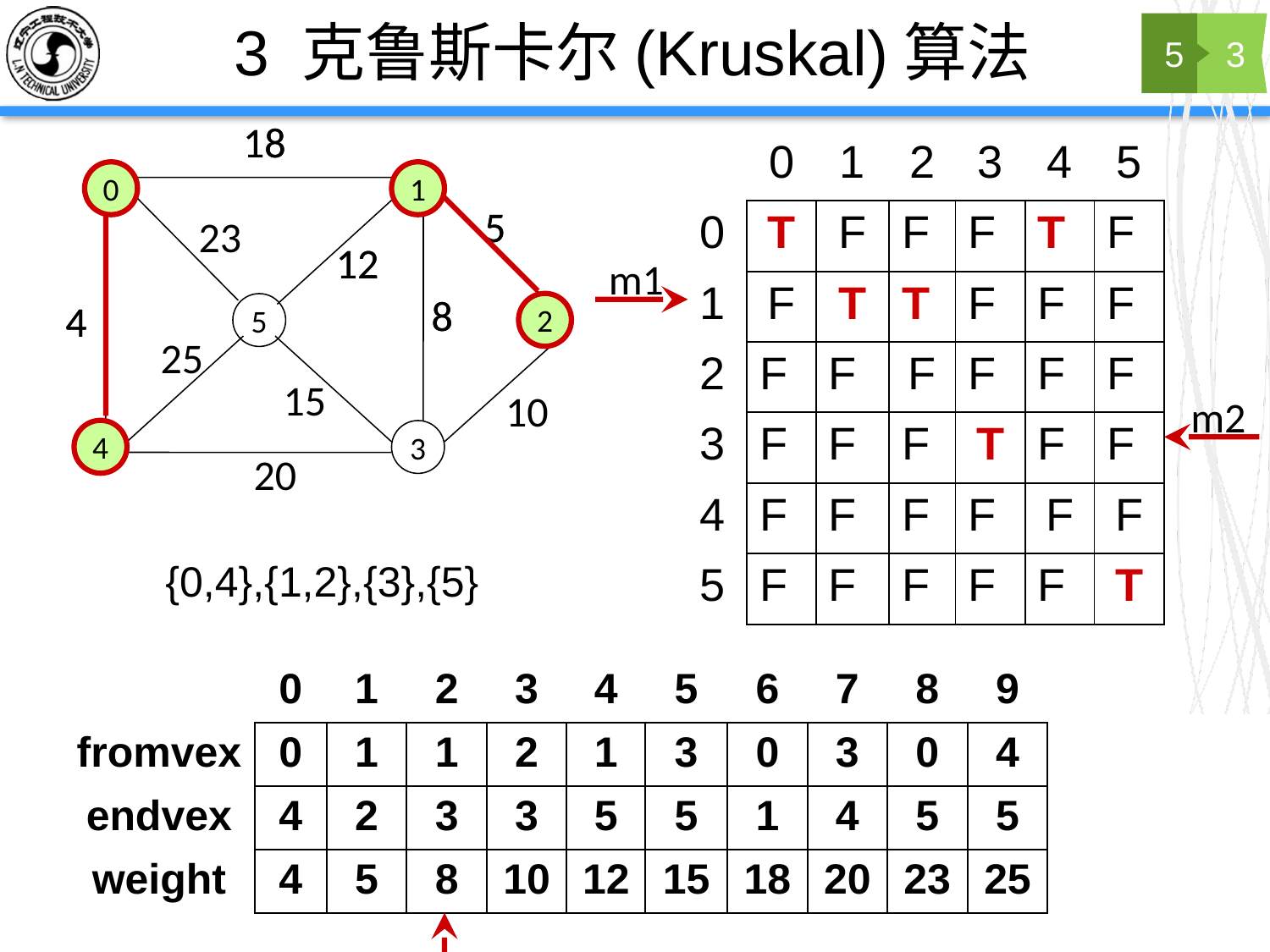

# 3 克鲁斯卡尔(Kruskal)算法
5
3
18
0
1

5

23

12
8
4
5
2
25

15
10
4
3
20

18
|  | 0 | 1 | 2 | 3 | 4 | 5 |
| --- | --- | --- | --- | --- | --- | --- |
| 0 | T | F | F | F | T | F |
| 1 | F | T | T | F | F | F |
| 2 | F | F | F | F | F | F |
| 3 | F | F | F | T | F | F |
| 4 | F | F | F | F | F | F |
| 5 | F | F | F | F | F | T |
0
1
5

12
m1

8
4
2
m2

4
{0,4},{1,2},{3},{5}
|  | 0 | 1 | 2 | 3 | 4 | 5 | 6 | 7 | 8 | 9 |
| --- | --- | --- | --- | --- | --- | --- | --- | --- | --- | --- |
| fromvex | 0 | 1 | 1 | 2 | 1 | 3 | 0 | 3 | 0 | 4 |
| endvex | 4 | 2 | 3 | 3 | 5 | 5 | 1 | 4 | 5 | 5 |
| weight | 4 | 5 | 8 | 10 | 12 | 15 | 18 | 20 | 23 | 25 |